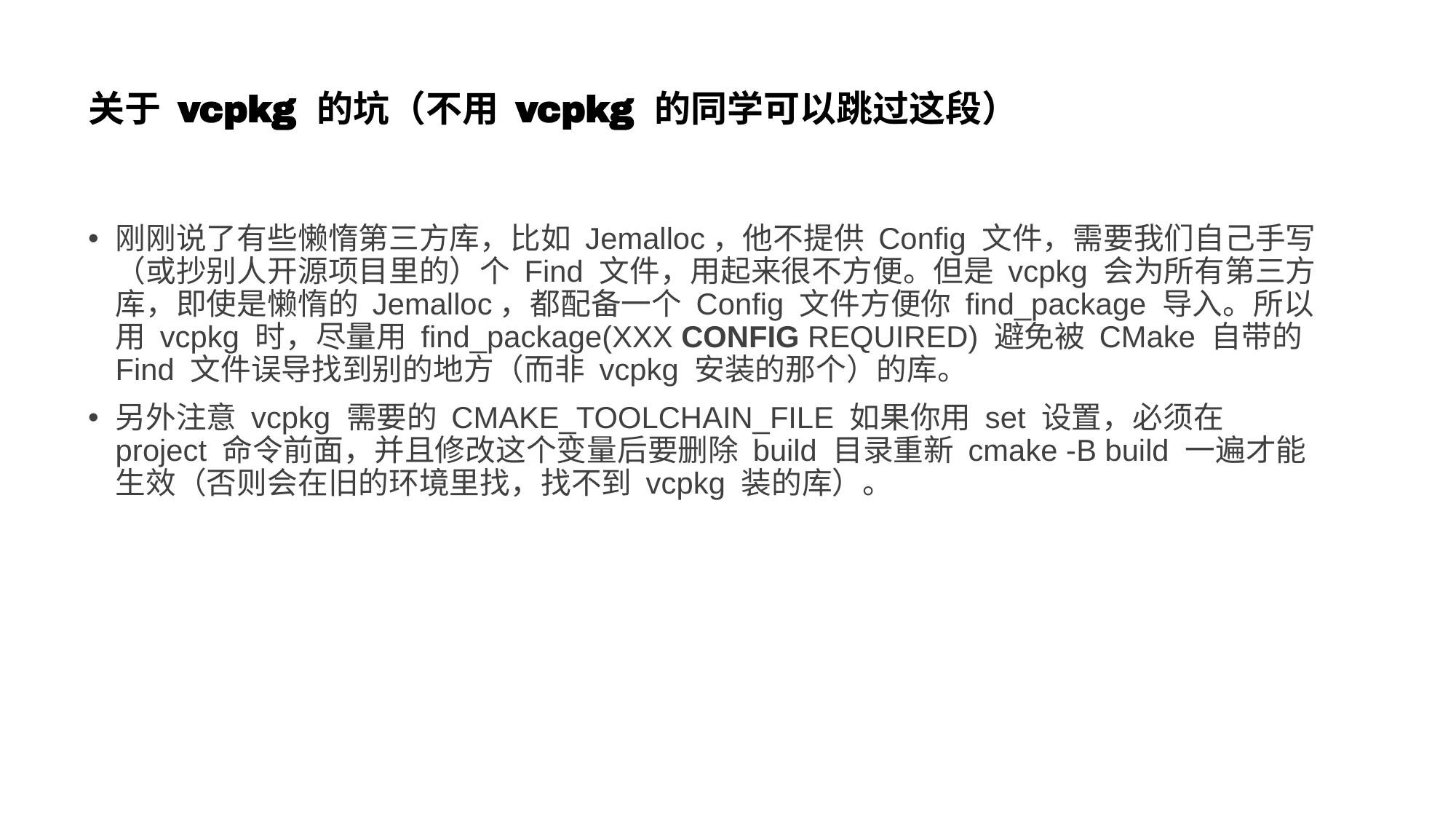

# 关于 vcpkg 的坑（不用 vcpkg 的同学可以跳过这段）
刚刚说了有些懒惰第三方库，比如 Jemalloc，他不提供 Config 文件，需要我们自己手写（或抄别人开源项目里的）个 Find 文件，用起来很不方便。但是 vcpkg 会为所有第三方库，即使是懒惰的 Jemalloc，都配备一个 Config 文件方便你 find_package 导入。所以用 vcpkg 时，尽量用 find_package(XXX CONFIG REQUIRED) 避免被 CMake 自带的 Find 文件误导找到别的地方（而非 vcpkg 安装的那个）的库。
另外注意 vcpkg 需要的 CMAKE_TOOLCHAIN_FILE 如果你用 set 设置，必须在 project 命令前面，并且修改这个变量后要删除 build 目录重新 cmake -B build 一遍才能生效（否则会在旧的环境里找，找不到 vcpkg 装的库）。